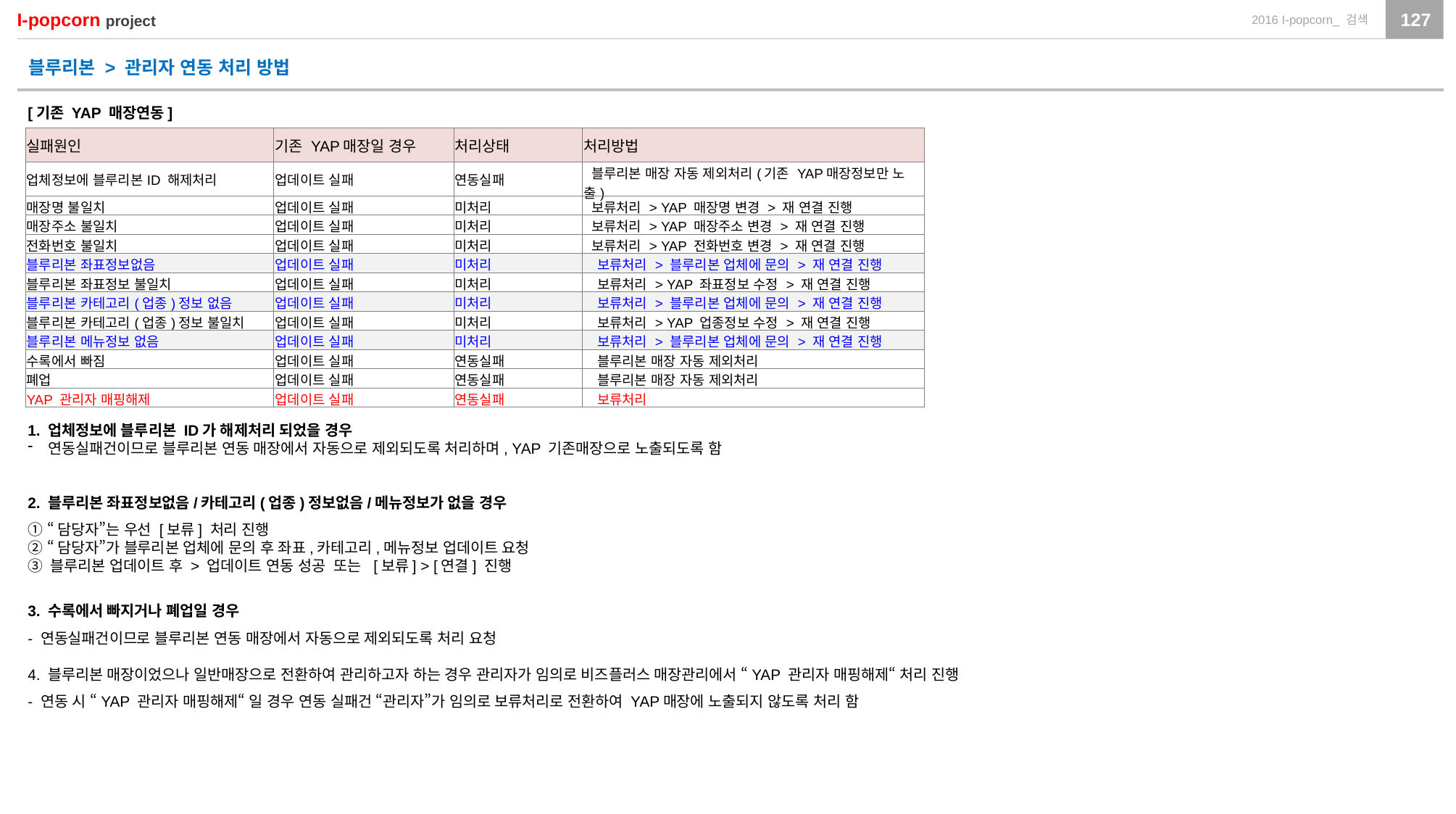

블루리본 > 관리자 연동 처리 방법
[기존 YAP 매장연동]
| 실패원인 | 기존 YAP매장일 경우 | 처리상태 | 처리방법 |
| --- | --- | --- | --- |
| 업체정보에 블루리본ID 해제처리 | 업데이트 실패 | 연동실패 | 블루리본 매장 자동 제외처리(기존 YAP매장정보만 노출) |
| 매장명 불일치 | 업데이트 실패 | 미처리 | 보류처리 > YAP 매장명 변경 > 재 연결 진행 |
| 매장주소 불일치 | 업데이트 실패 | 미처리 | 보류처리 > YAP 매장주소 변경 > 재 연결 진행 |
| 전화번호 불일치 | 업데이트 실패 | 미처리 | 보류처리 > YAP 전화번호 변경 > 재 연결 진행 |
| 블루리본 좌표정보없음 | 업데이트 실패 | 미처리 | 보류처리 > 블루리본 업체에 문의 > 재 연결 진행 |
| 블루리본 좌표정보 불일치 | 업데이트 실패 | 미처리 | 보류처리 > YAP 좌표정보 수정 > 재 연결 진행 |
| 블루리본 카테고리(업종)정보 없음 | 업데이트 실패 | 미처리 | 보류처리 > 블루리본 업체에 문의 > 재 연결 진행 |
| 블루리본 카테고리(업종)정보 불일치 | 업데이트 실패 | 미처리 | 보류처리 > YAP 업종정보 수정 > 재 연결 진행 |
| 블루리본 메뉴정보 없음 | 업데이트 실패 | 미처리 | 보류처리 > 블루리본 업체에 문의 > 재 연결 진행 |
| 수록에서 빠짐 | 업데이트 실패 | 연동실패 | 블루리본 매장 자동 제외처리 |
| 폐업 | 업데이트 실패 | 연동실패 | 블루리본 매장 자동 제외처리 |
| YAP 관리자 매핑해제 | 업데이트 실패 | 연동실패 | 보류처리 |
1. 업체정보에 블루리본 ID가 해제처리 되었을 경우
연동실패건이므로 블루리본 연동 매장에서 자동으로 제외되도록 처리하며, YAP 기존매장으로 노출되도록 함

2. 블루리본 좌표정보없음/카테고리(업종)정보없음/메뉴정보가 없을 경우
① “담당자”는 우선 [보류] 처리 진행
② “담당자”가 블루리본 업체에 문의 후 좌표,카테고리,메뉴정보 업데이트 요청
③ 블루리본 업데이트 후 > 업데이트 연동 성공  또는  [보류] > [연결] 진행

3. 수록에서 빠지거나 폐업일 경우
- 연동실패건이므로 블루리본 연동 매장에서 자동으로 제외되도록 처리 요청

4. 블루리본 매장이었으나 일반매장으로 전환하여 관리하고자 하는 경우 관리자가 임의로 비즈플러스 매장관리에서 “YAP 관리자 매핑해제“ 처리 진행
- 연동 시 “YAP 관리자 매핑해제“ 일 경우 연동 실패건 “관리자”가 임의로 보류처리로 전환하여 YAP매장에 노출되지 않도록 처리 함